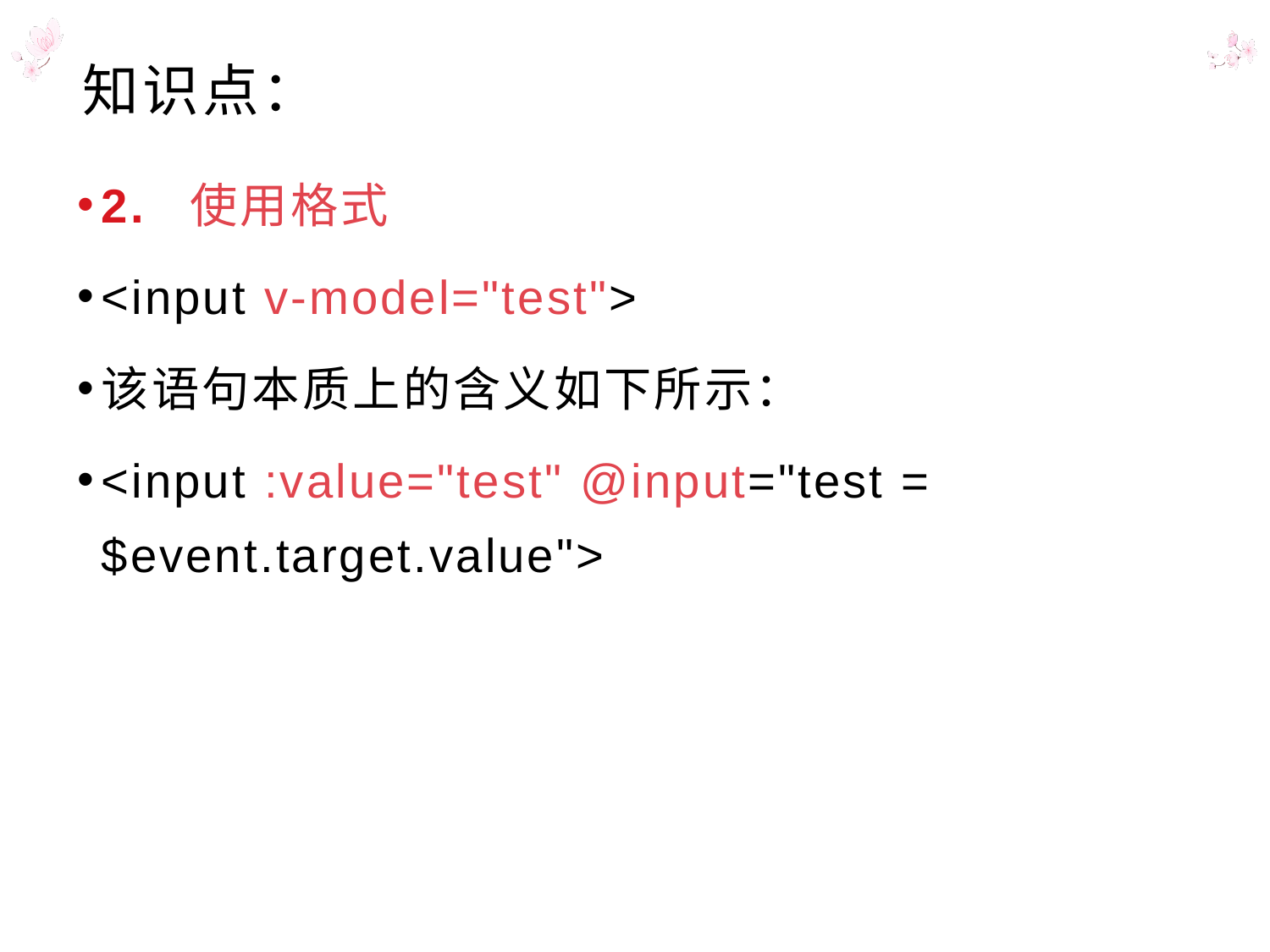

# 知识点：
2.  使用格式
<input v-model="test">
该语句本质上的含义如下所示：
<input :value="test" @input="test = $event.target.value">